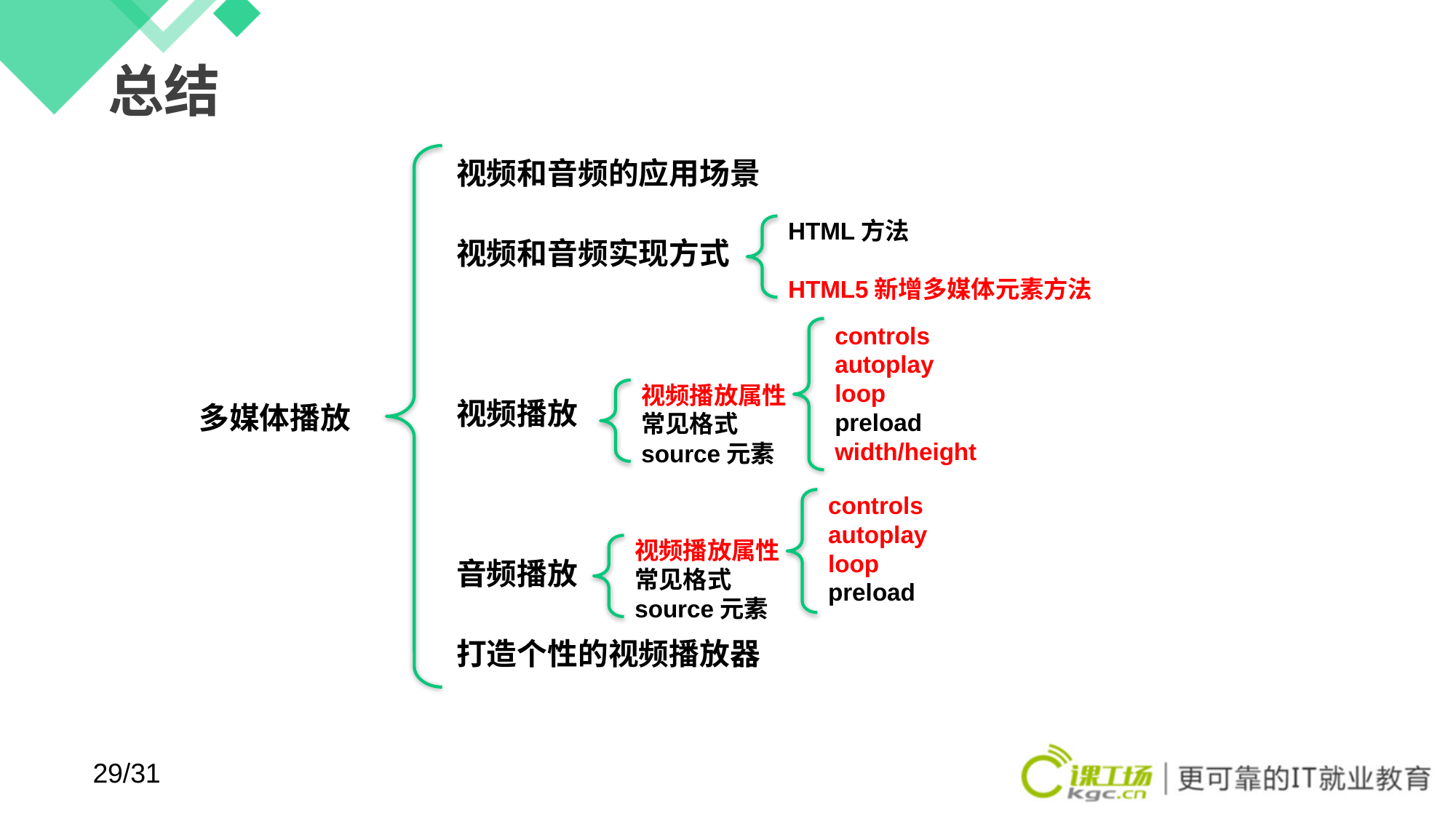

# 总结

视频和音频的应用场景

视频和音频实现方式

视频播放

音频播放

打造个性的视频播放器

多媒体播放
HTML方法

HTML5新增多媒体元素方法

controls
autoplay
loop
preload
width/height

视频播放属性
常见格式
source元素

controls
autoplay
loop
preload

视频播放属性
常见格式
source元素